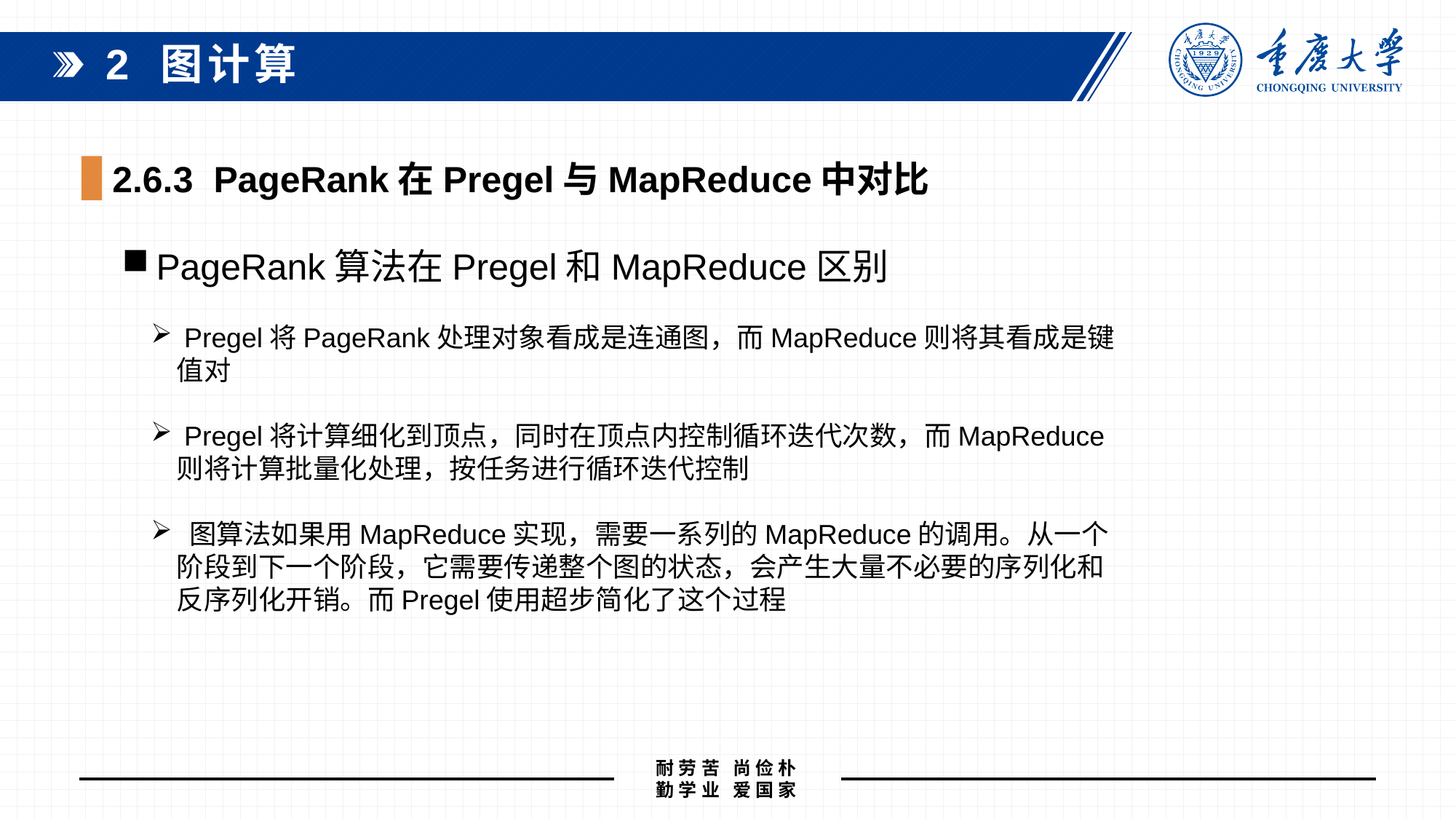

2 图计算

2.6.3  PageRank在Pregel与MapReduce中对比
PageRank算法在Pregel和MapReduce区别

 Pregel将PageRank处理对象看成是连通图，而MapReduce则将其看成是键值对

 Pregel将计算细化到顶点，同时在顶点内控制循环迭代次数，而MapReduce则将计算批量化处理，按任务进行循环迭代控制

 图算法如果用MapReduce实现，需要一系列的MapReduce的调用。从一个阶段到下一个阶段，它需要传递整个图的状态，会产生大量不必要的序列化和反序列化开销。而Pregel使用超步简化了这个过程